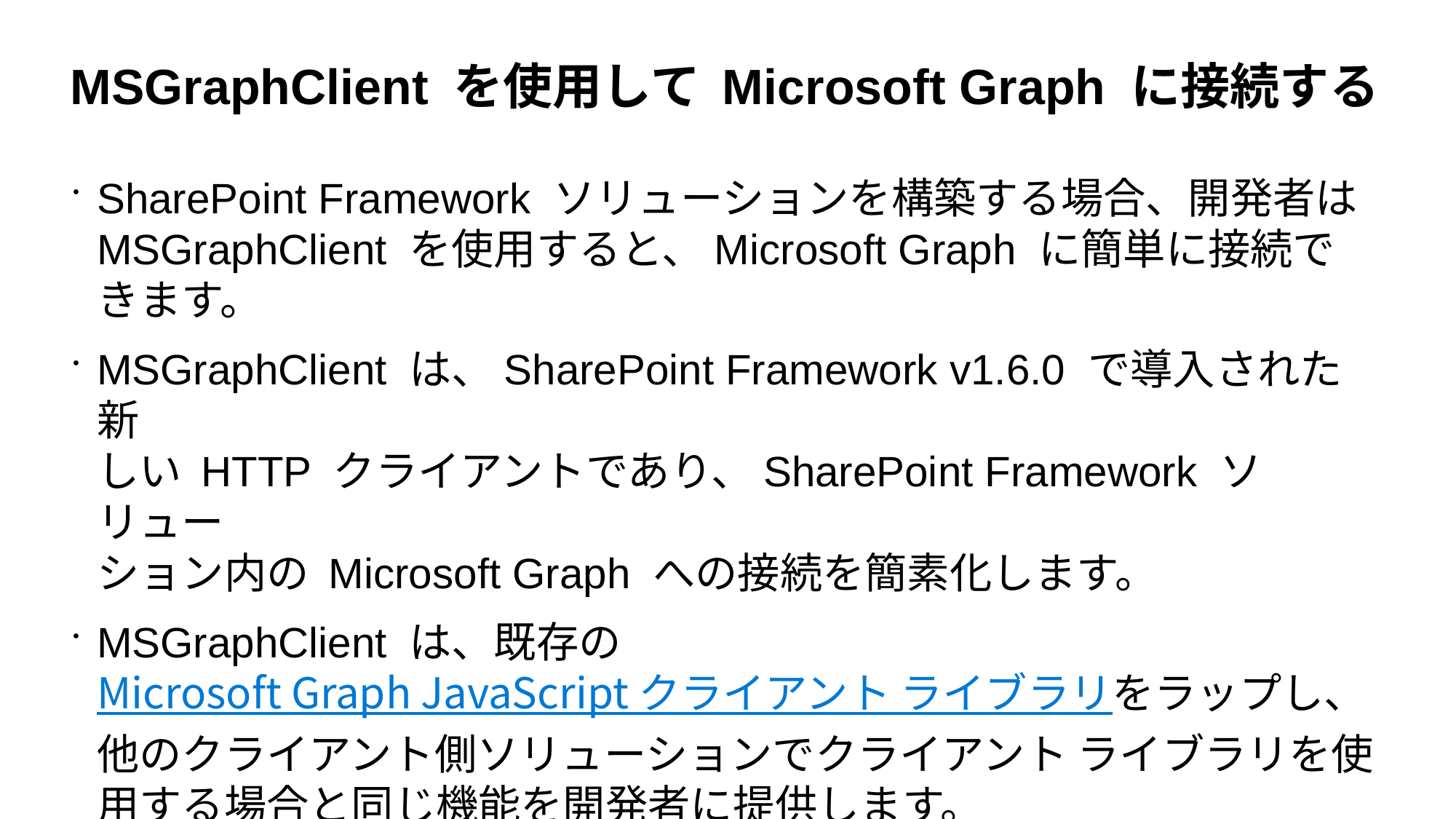

# MSGraphClient を使用して Microsoft Graph に接続する
SharePoint Framework ソリューションを構築する場合、開発者は MSGraphClient を使用すると、Microsoft Graph に簡単に接続できます。
MSGraphClient は、SharePoint Framework v1.6.0 で導入された新
しい HTTP クライアントであり、SharePoint Framework ソリュー
ション内の Microsoft Graph への接続を簡素化します。
MSGraphClient は、既存の Microsoft Graph JavaScript クライアント ライブラリをラップし、他のクライアント側ソリューションでクライアント ライブラリを使用する場合と同じ機能を開発者に提供します。